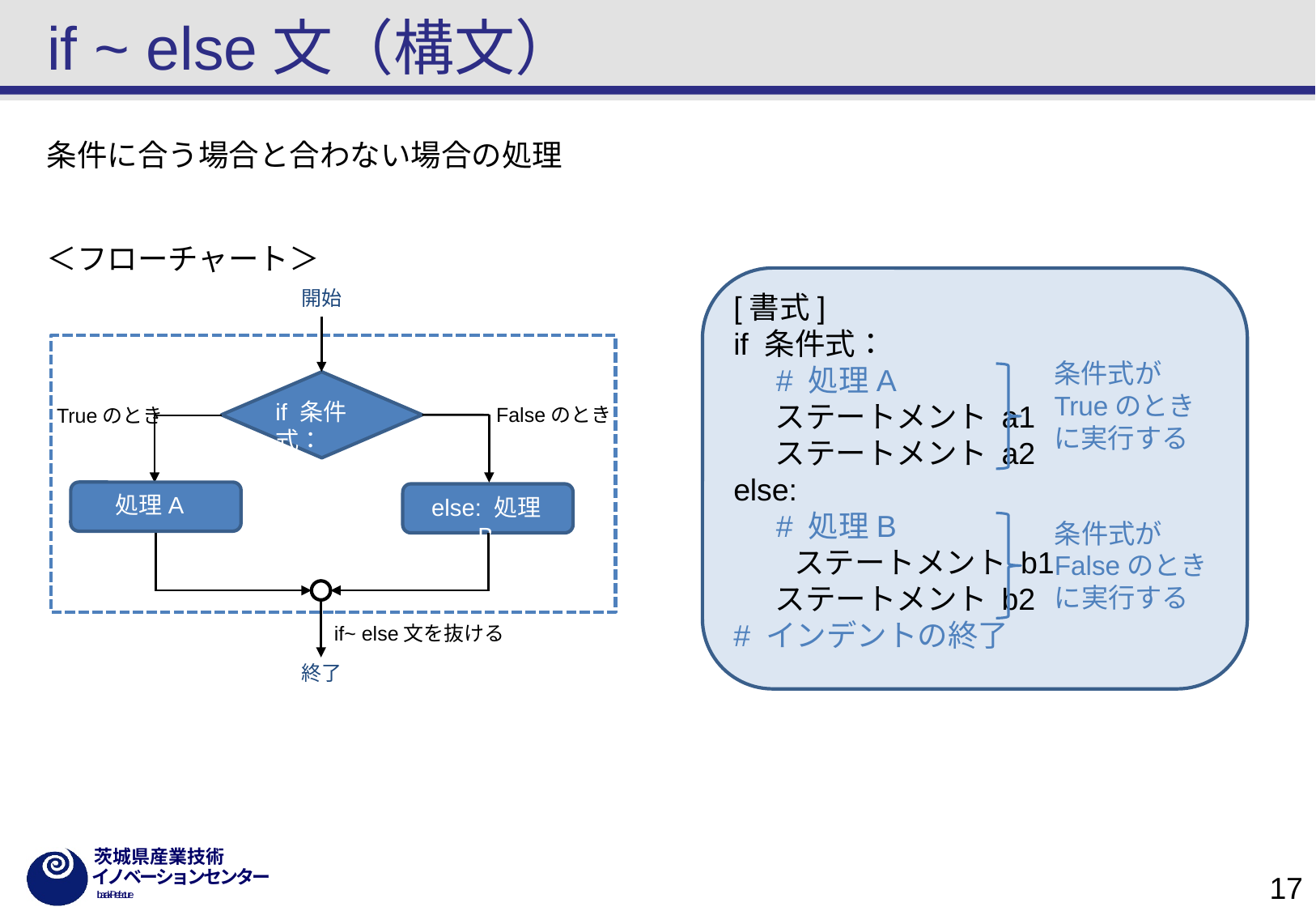

# if ~ else文（構文）
条件に合う場合と合わない場合の処理
＜フローチャート＞

[書式]
if 条件式：
     # 処理A
     ステートメント a1
     ステートメント a2
else:
     # 処理B
　　ステートメント b1
     ステートメント b2
# インデントの終了

開始

if 条件式：
Falseのとき
Trueのとき

処理A
else: 処理B

if~ else文を抜ける
終了
条件式がTrueのときに実行する

条件式がFalseのときに実行する

17